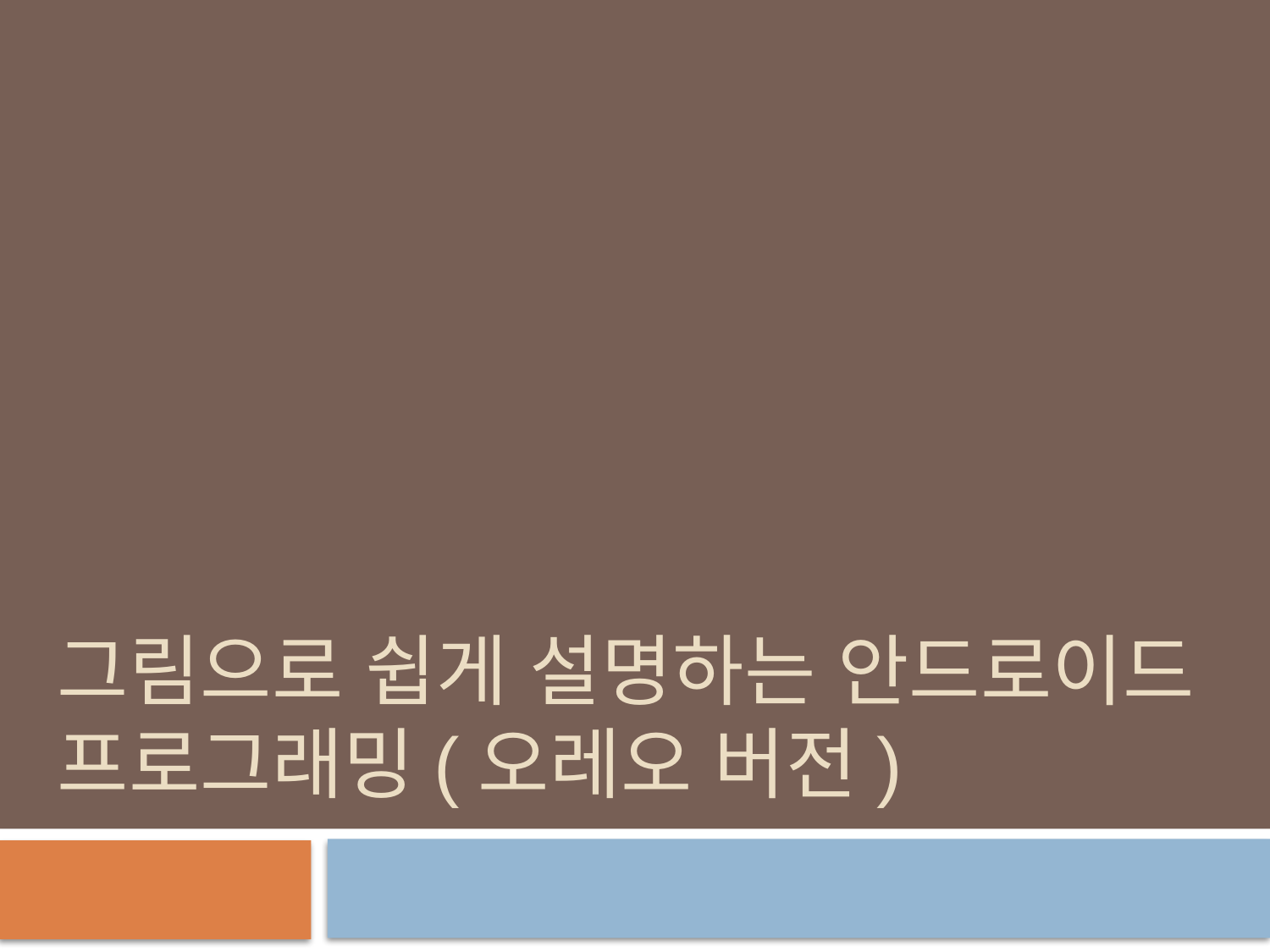

# 그림으로 쉽게 설명하는 안드로이드 프로그래밍(오레오 버전)